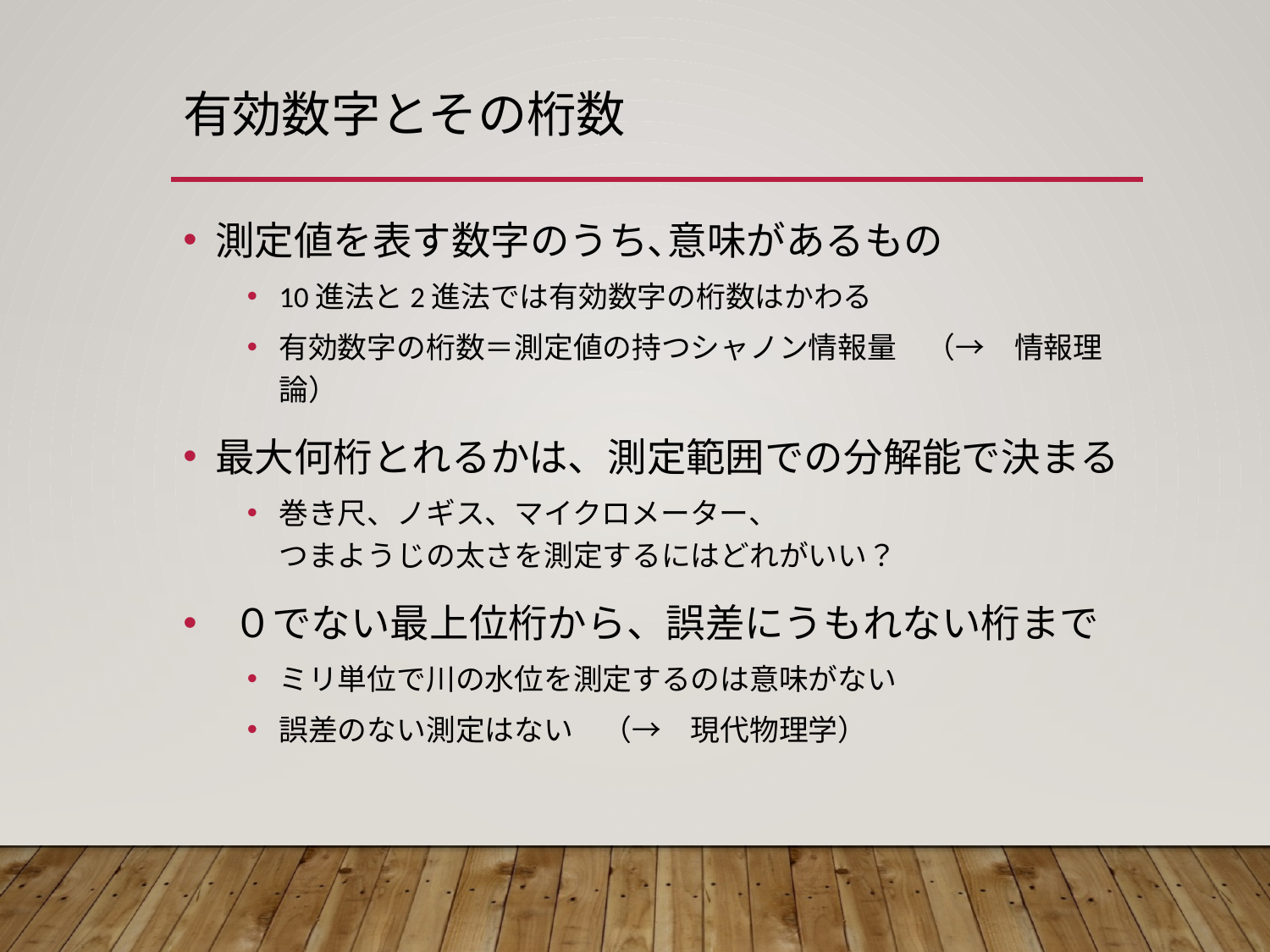

# 有効数字とその桁数
測定値を表す数字のうち､意味があるもの
10進法と2進法では有効数字の桁数はかわる
有効数字の桁数＝測定値の持つシャノン情報量　（→　情報理論）
最大何桁とれるかは、測定範囲での分解能で決まる
巻き尺、ノギス、マイクロメーター、
つまようじの太さを測定するにはどれがいい？
 ０でない最上位桁から、誤差にうもれない桁まで
ミリ単位で川の水位を測定するのは意味がない
誤差のない測定はない　（→　現代物理学）